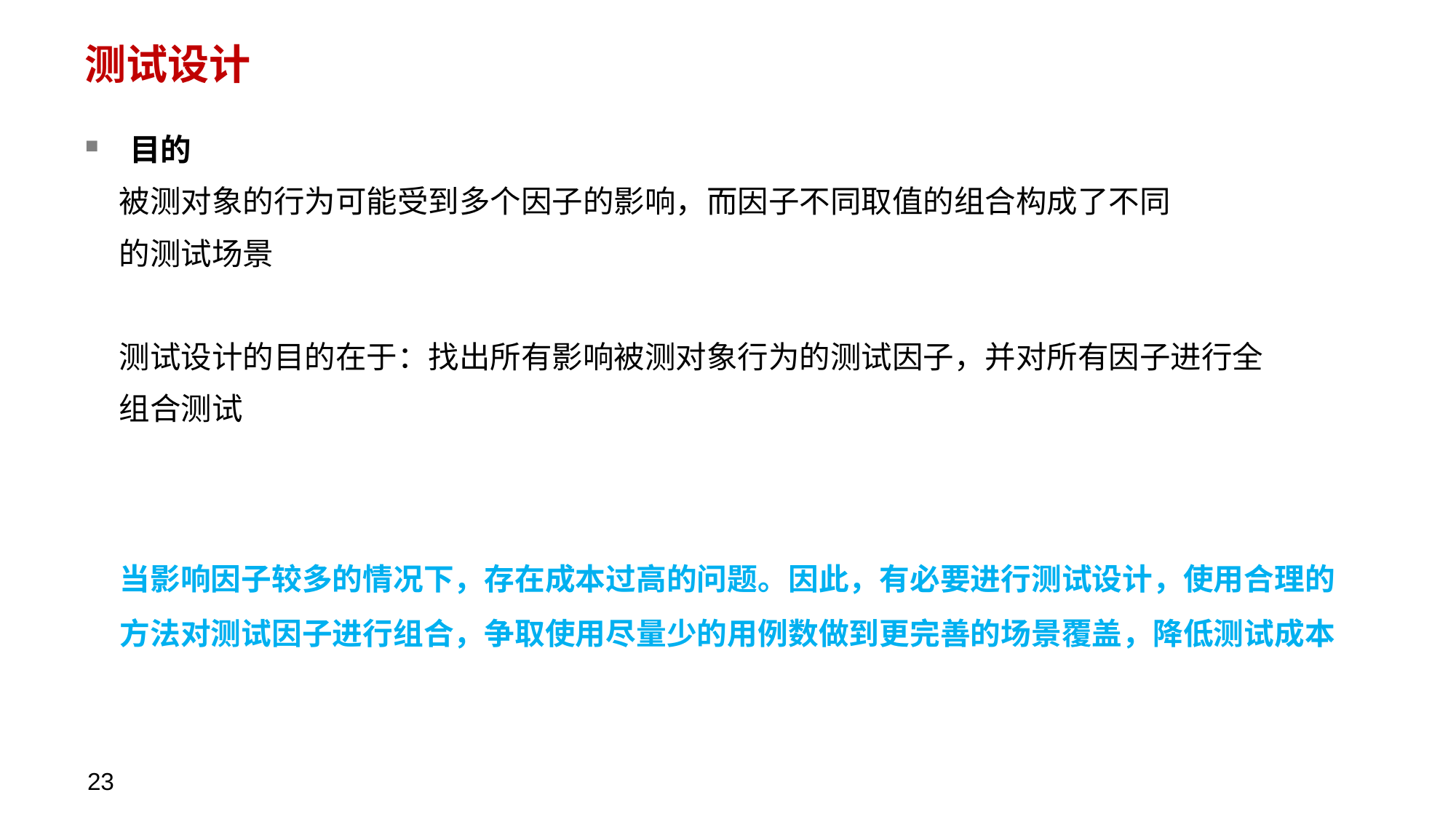

# 测试设计
目的
    被测对象的行为可能受到多个因子的影响，而因子不同取值的组合构成了不同
    的测试场景

    测试设计的目的在于：找出所有影响被测对象行为的测试因子，并对所有因子进行全
    组合测试

当影响因子较多的情况下，存在成本过高的问题。因此，有必要进行测试设计，使用合理的方法对测试因子进行组合，争取使用尽量少的用例数做到更完善的场景覆盖，降低测试成本
23